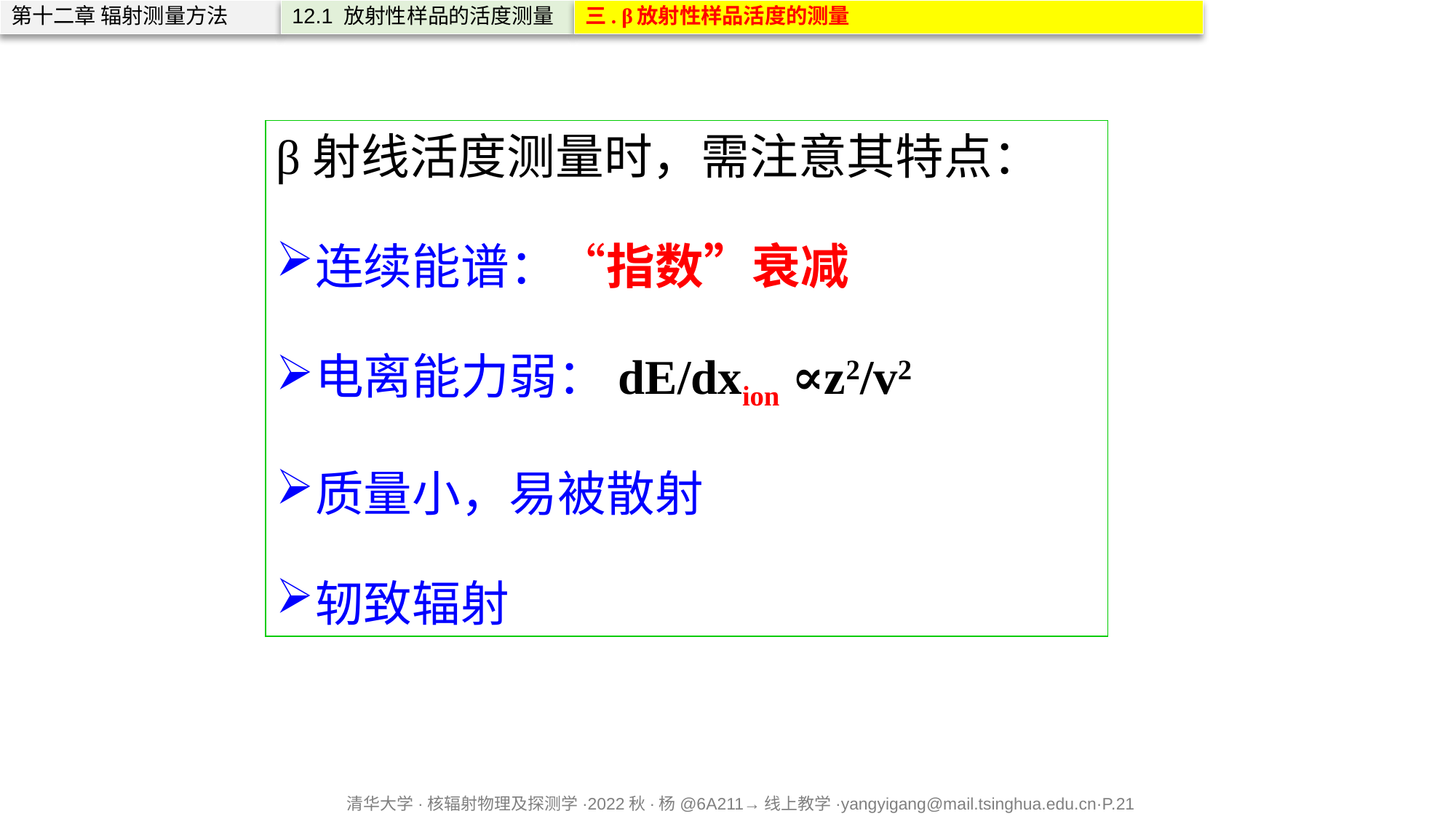

第十二章 辐射测量方法
12.1 放射性样品的活度测量
三. β放射性样品活度的测量

β射线活度测量时，需注意其特点：
连续能谱：“指数”衰减
电离能力弱：dE/dxion ∝z2/v2
质量小，易被散射
轫致辐射